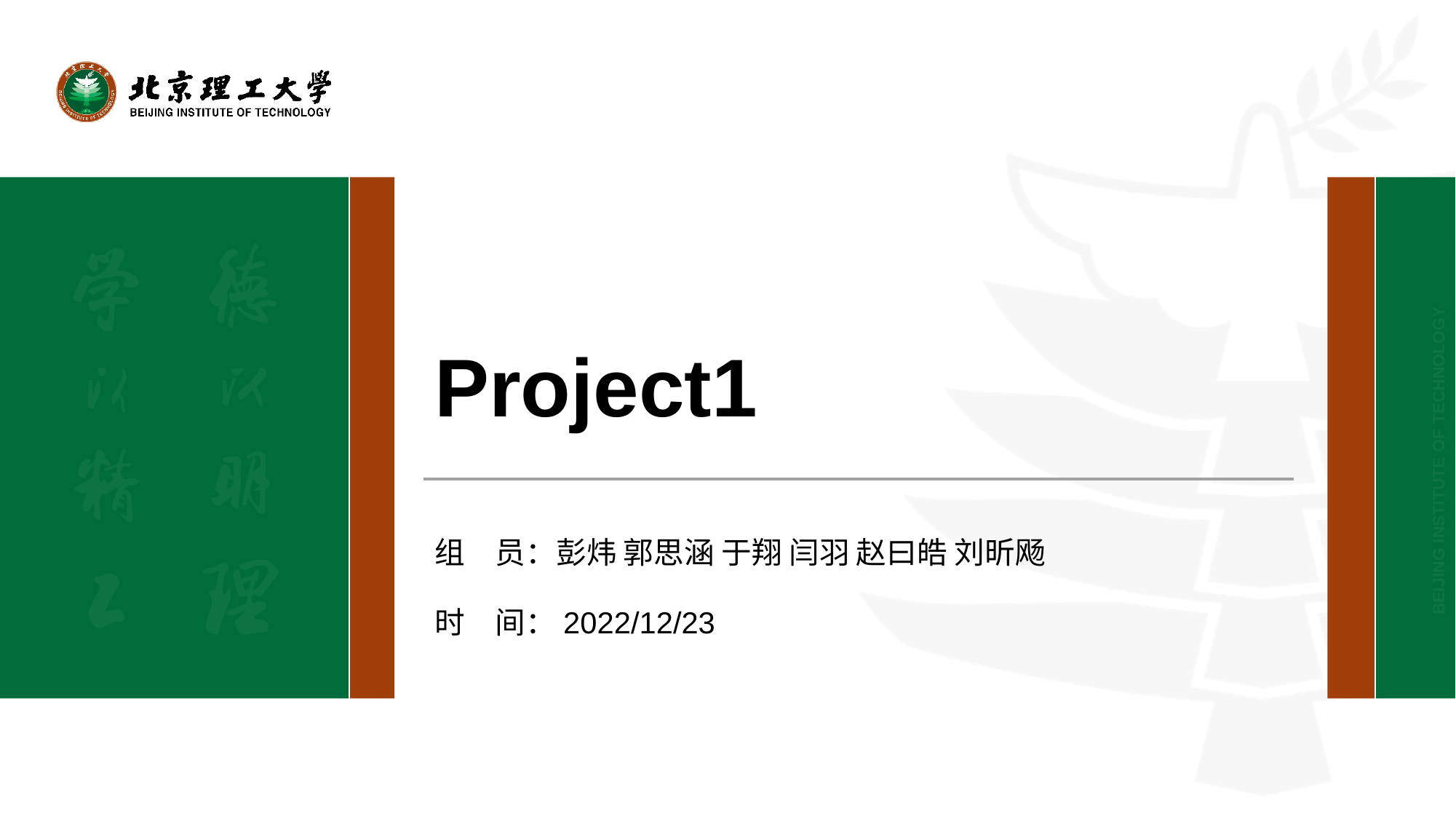

Project1
组　员：彭炜 郭思涵 于翔 闫羽 赵曰皓 刘昕飏
时　间：2022/12/23